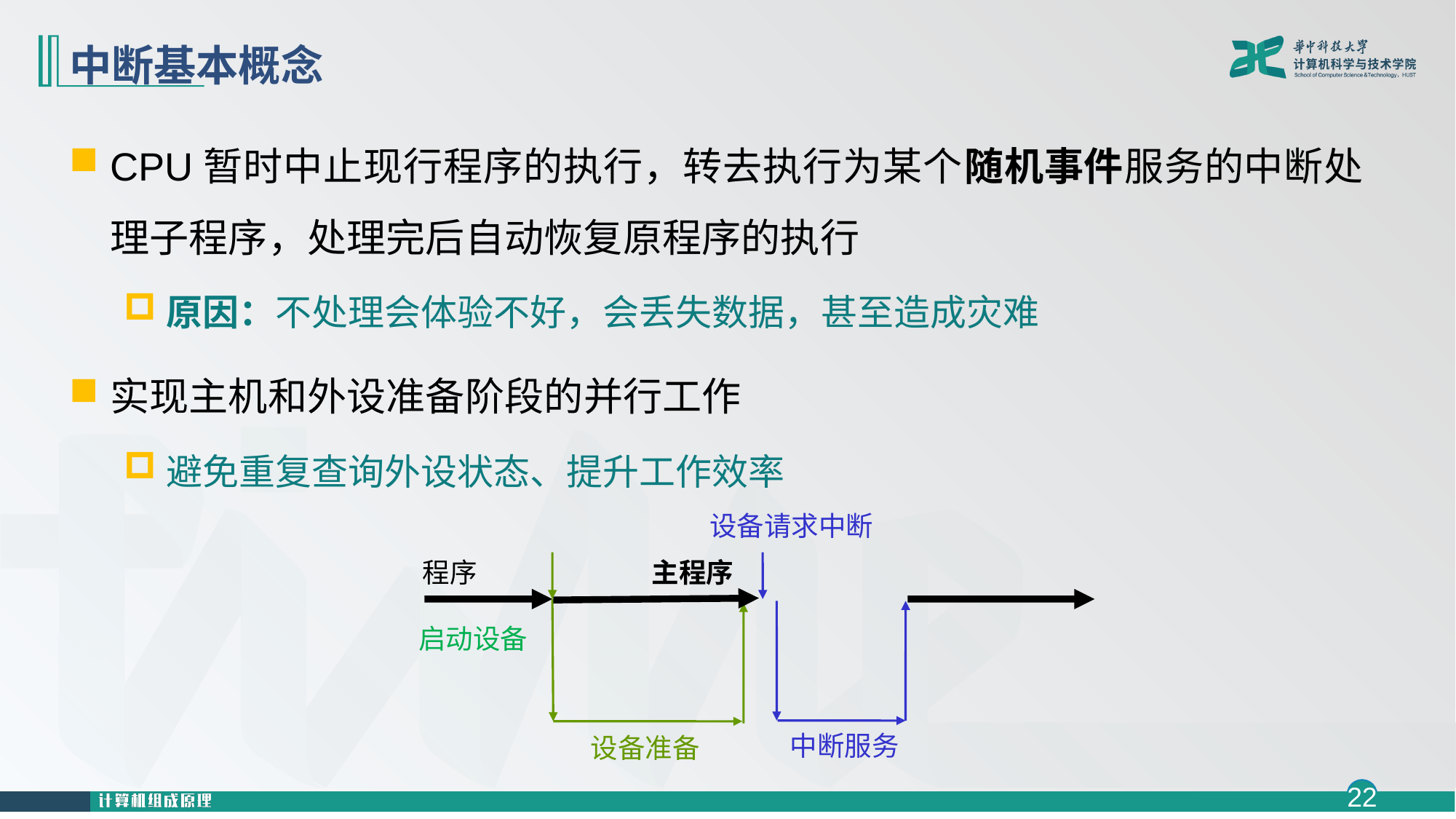

# 中断基本概念
CPU暂时中止现行程序的执行，转去执行为某个随机事件服务的中断处理子程序，处理完后自动恢复原程序的执行
原因：不处理会体验不好，会丢失数据，甚至造成灾难
实现主机和外设准备阶段的并行工作
避免重复查询外设状态、提升工作效率

设备请求中断
程序
主程序

启动设备

中断服务
设备准备